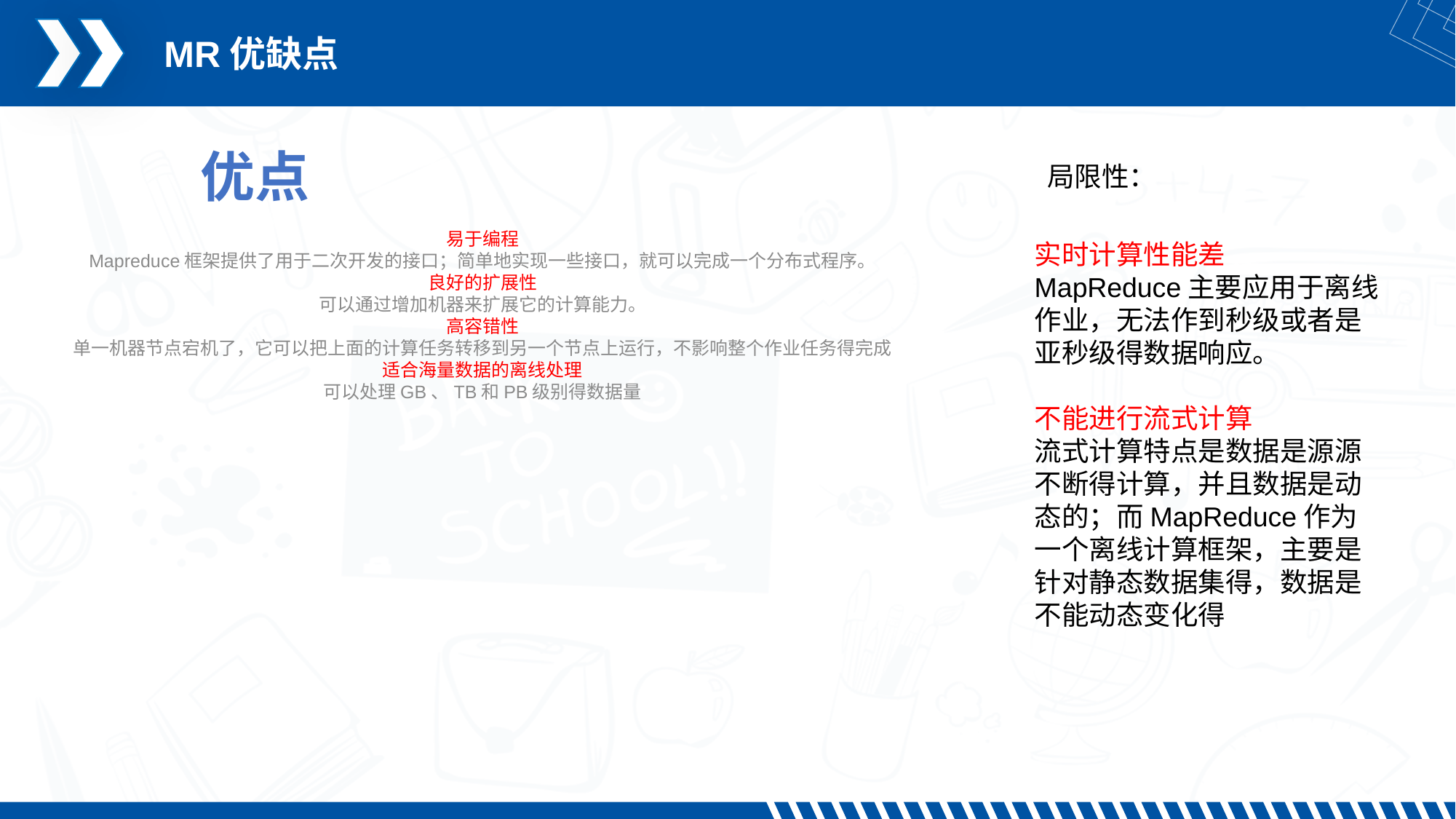

MR优缺点
优点
局限性：
易于编程
Mapreduce框架提供了用于二次开发的接口；简单地实现一些接口，就可以完成一个分布式程序。
良好的扩展性
可以通过增加机器来扩展它的计算能力。
高容错性
单一机器节点宕机了，它可以把上面的计算任务转移到另一个节点上运行，不影响整个作业任务得完成
适合海量数据的离线处理
可以处理GB、TB和PB级别得数据量

实时计算性能差
MapReduce主要应用于离线作业，无法作到秒级或者是亚秒级得数据响应。

不能进行流式计算
流式计算特点是数据是源源不断得计算，并且数据是动态的；而MapReduce作为一个离线计算框架，主要是针对静态数据集得，数据是不能动态变化得